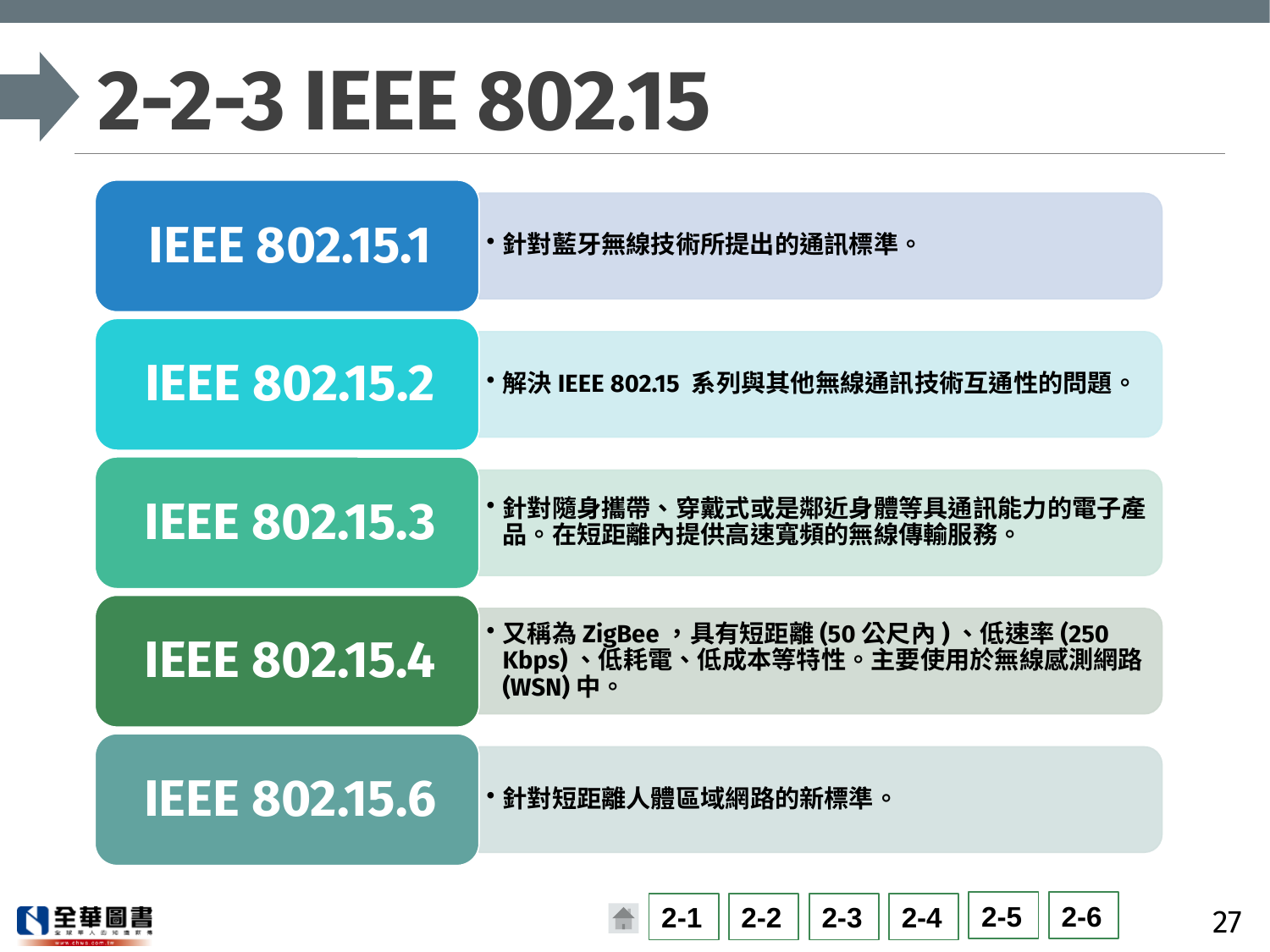

# 2-2-3 IEEE 802.15
針對藍牙無線技術所提出的通訊標準。
IEEE 802.15.1
解決IEEE 802.15 系列與其他無線通訊技術互通性的問題。
IEEE 802.15.2
針對隨身攜帶、穿戴式或是鄰近身體等具通訊能力的電子產品。在短距離內提供高速寬頻的無線傳輸服務。
IEEE 802.15.3
又稱為ZigBee，具有短距離(50公尺內)、低速率(250 Kbps)、低耗電、低成本等特性。主要使用於無線感測網路(WSN)中。
IEEE 802.15.4
針對短距離人體區域網路的新標準。
IEEE 802.15.6
27